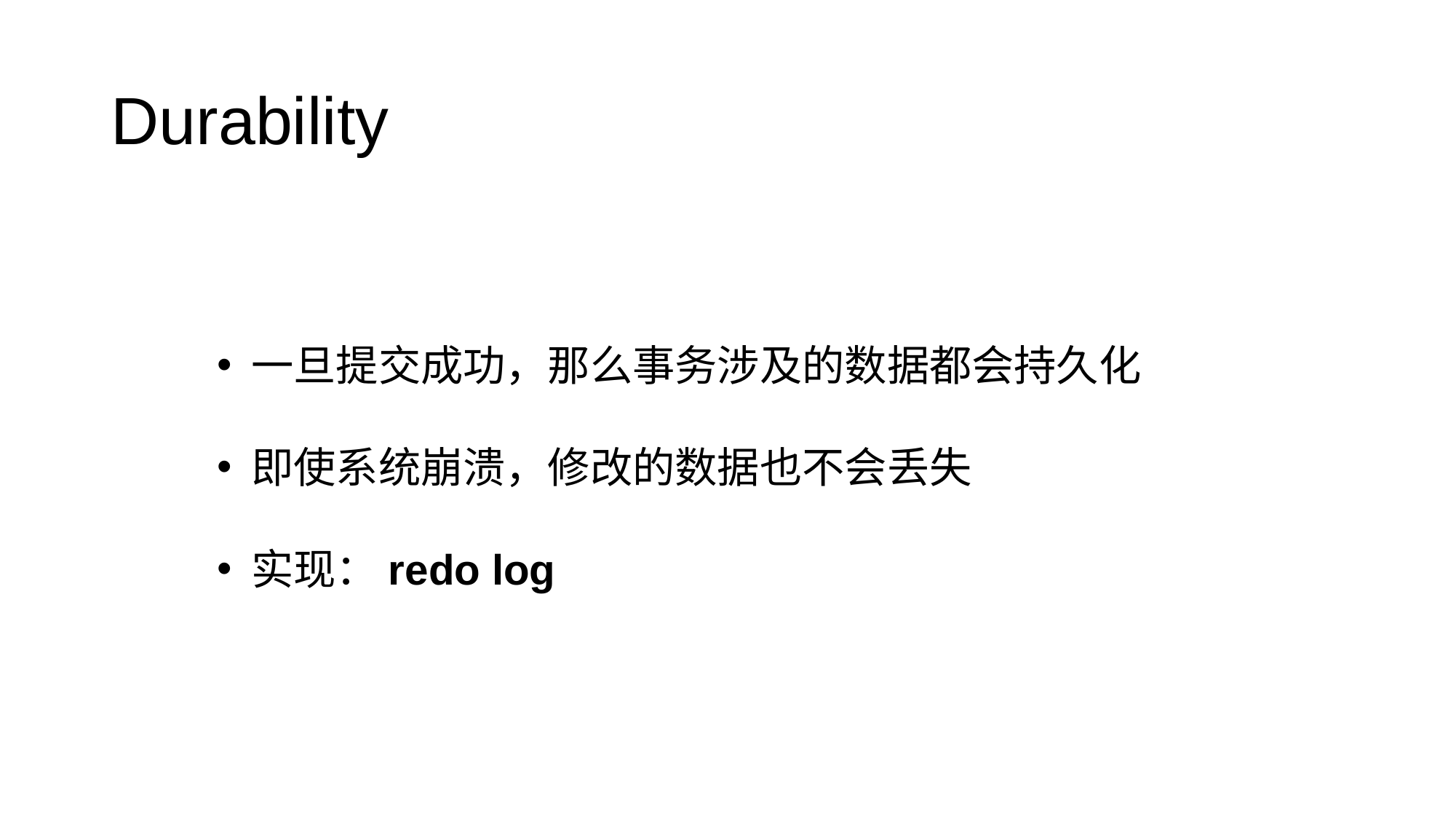

# Durability

一旦提交成功，那么事务涉及的数据都会持久化
即使系统崩溃，修改的数据也不会丢失
实现：redo log